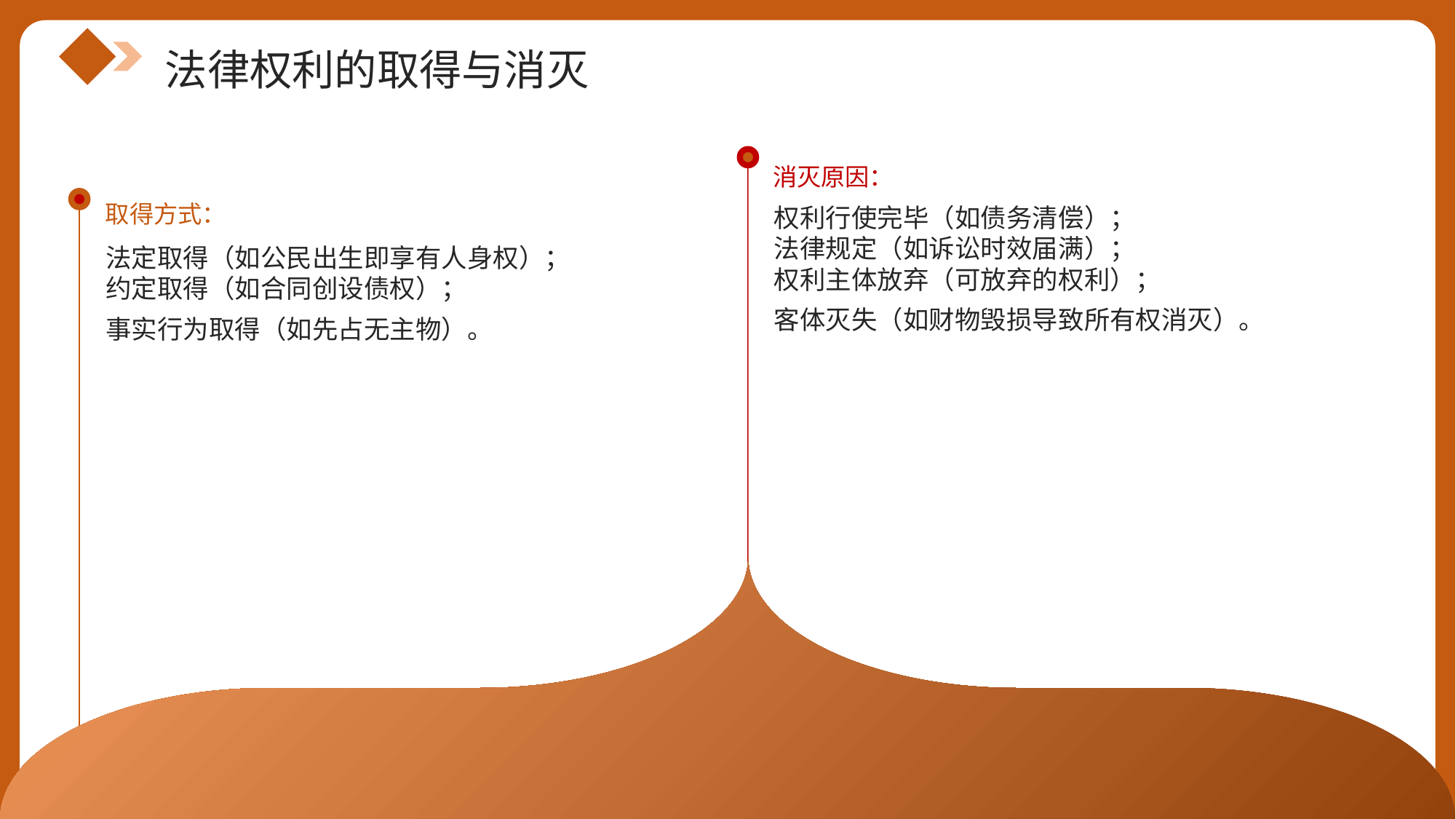

法律权利的取得与消灭

消灭原因：

取得方式：

权利行使完毕（如债务清偿）；
法律规定（如诉讼时效届满）；
权利主体放弃（可放弃的权利）；
客体灭失（如财物毁损导致所有权消灭）。
法定取得（如公民出生即享有人身权）；
约定取得（如合同创设债权）；
事实行为取得（如先占无主物）。